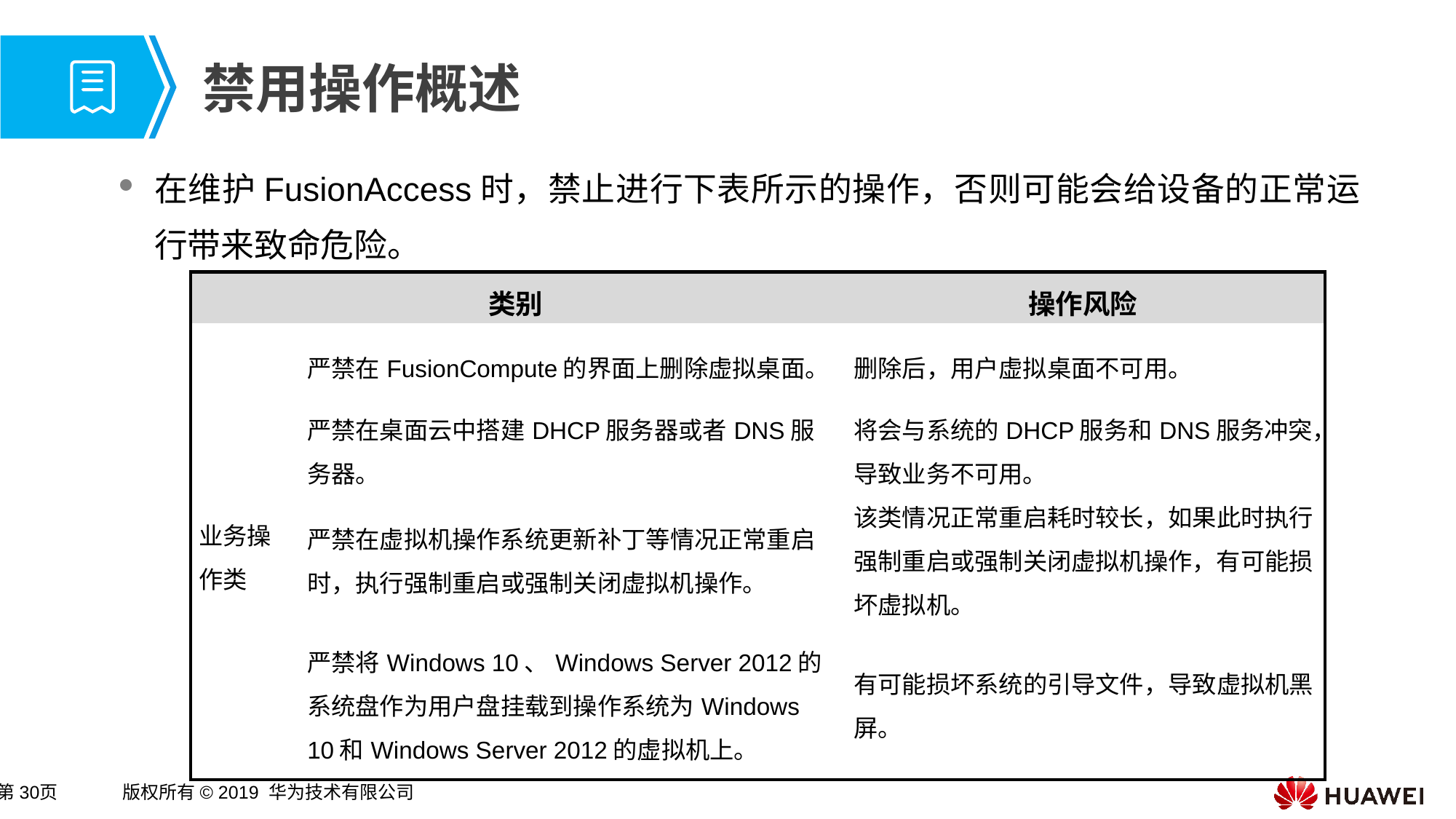

# 禁用操作概述
在维护FusionAccess时，禁止进行下表所示的操作，否则可能会给设备的正常运行带来致命危险。
| 类别 |  | 操作风险 |
| --- | --- | --- |
| 业务操作类 | 严禁在FusionCompute的界面上删除虚拟桌面。 | 删除后，用户虚拟桌面不可用。 |
|  | 严禁在桌面云中搭建DHCP服务器或者DNS服务器。 | 将会与系统的DHCP服务和DNS服务冲突，导致业务不可用。 |
|  | 严禁在虚拟机操作系统更新补丁等情况正常重启时，执行强制重启或强制关闭虚拟机操作。 | 该类情况正常重启耗时较长，如果此时执行强制重启或强制关闭虚拟机操作，有可能损坏虚拟机。 |
|  | 严禁将Windows 10、Windows Server 2012的系统盘作为用户盘挂载到操作系统为Windows 10和Windows Server 2012的虚拟机上。 | 有可能损坏系统的引导文件，导致虚拟机黑屏。 |